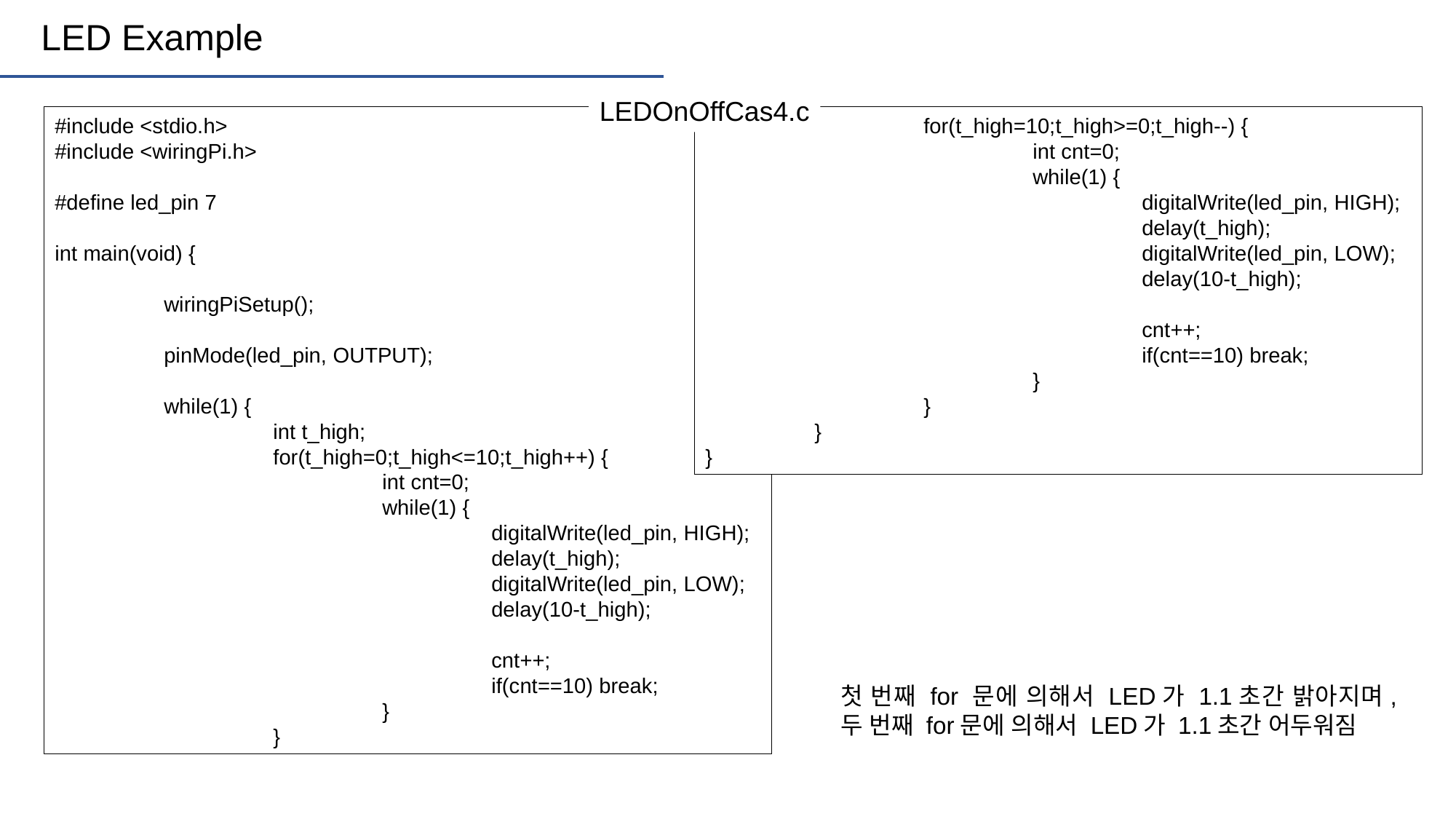

LED Example
LEDOnOffCas4.c
#include <stdio.h>
#include <wiringPi.h>

#define led_pin 7

int main(void) {

	wiringPiSetup();

	pinMode(led_pin, OUTPUT);

	while(1) {
		int t_high;
		for(t_high=0;t_high<=10;t_high++) {
			int cnt=0;
			while(1) {
				digitalWrite(led_pin, HIGH);
				delay(t_high);
				digitalWrite(led_pin, LOW);
				delay(10-t_high);

				cnt++;
				if(cnt==10) break;
			}
		}
		for(t_high=10;t_high>=0;t_high--) {
			int cnt=0;
			while(1) {
				digitalWrite(led_pin, HIGH);
				delay(t_high);
				digitalWrite(led_pin, LOW);
				delay(10-t_high);

				cnt++;
				if(cnt==10) break;
			}
		}
	}
}
첫 번째 for 문에 의해서 LED가 1.1초간 밝아지며, 두 번째 for문에 의해서 LED가 1.1초간 어두워짐